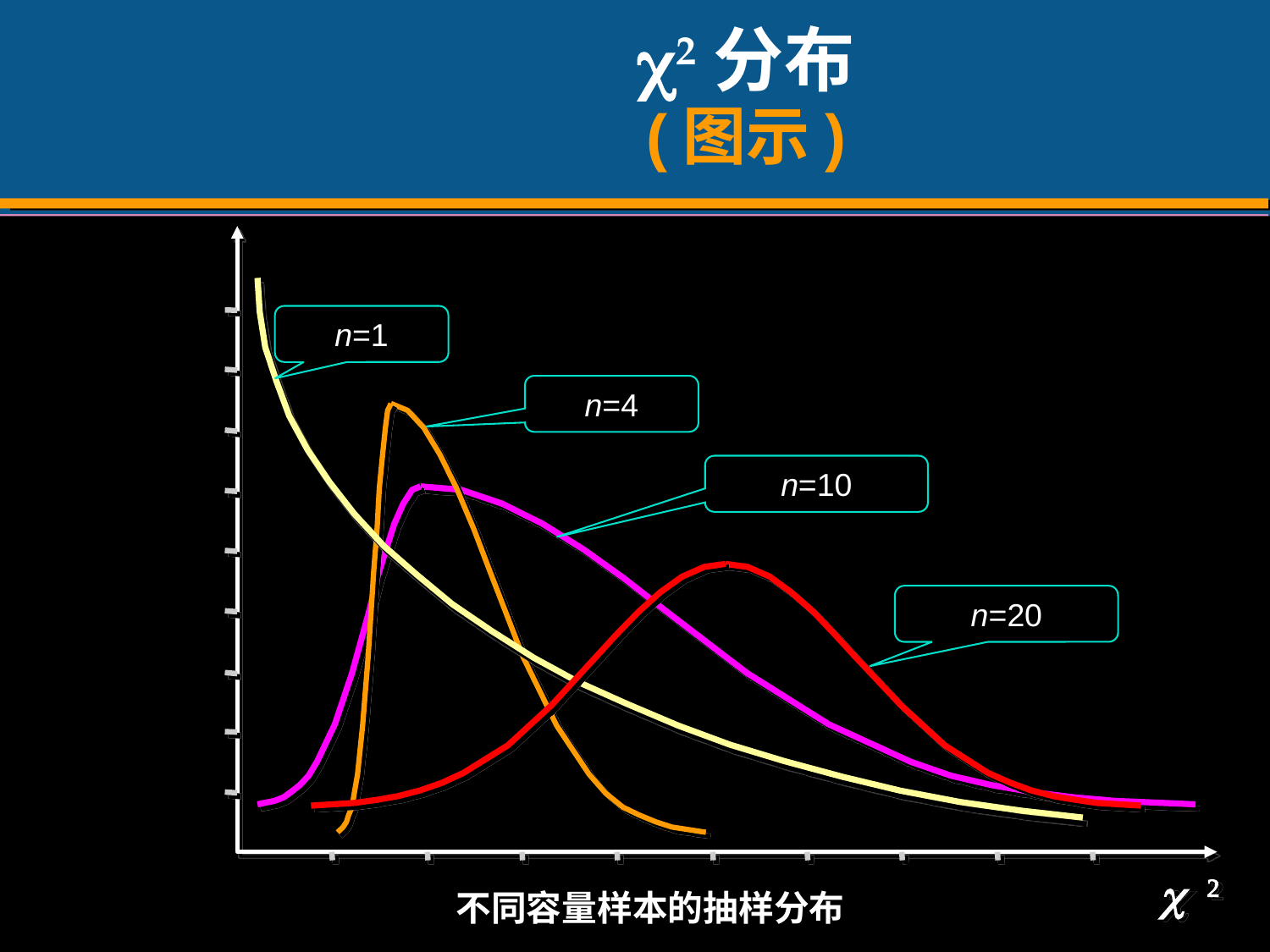

# χ2分布 (图示)

n=1

n=4

n=10

n=20

χ 2
不同容量样本的抽样分布